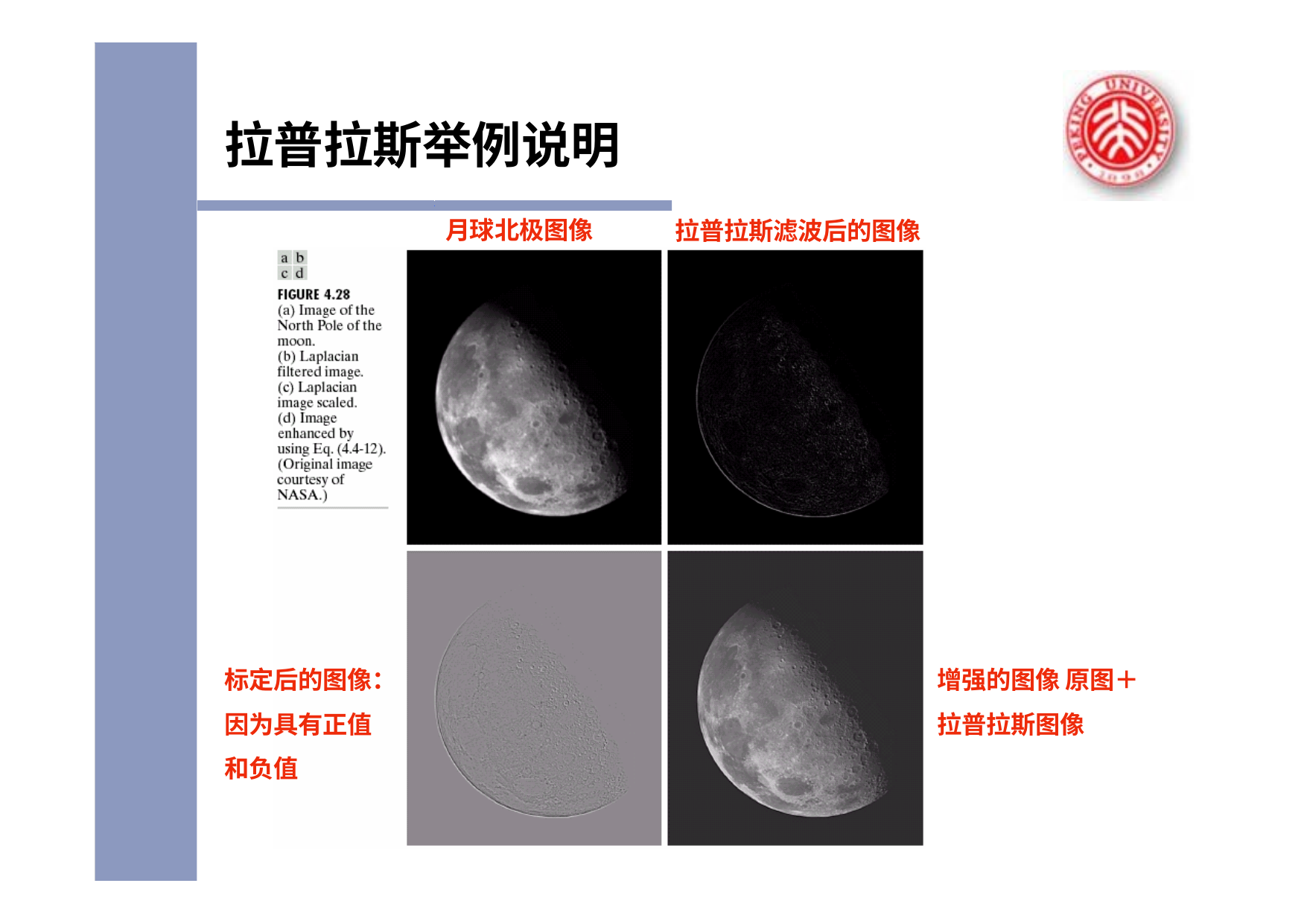

# 拉普拉斯举例说明

月球北极图像
拉普拉斯滤波后的图像

标定后的图像： 因为具有正值 和负值
增强的图像 原图＋拉普拉斯图像